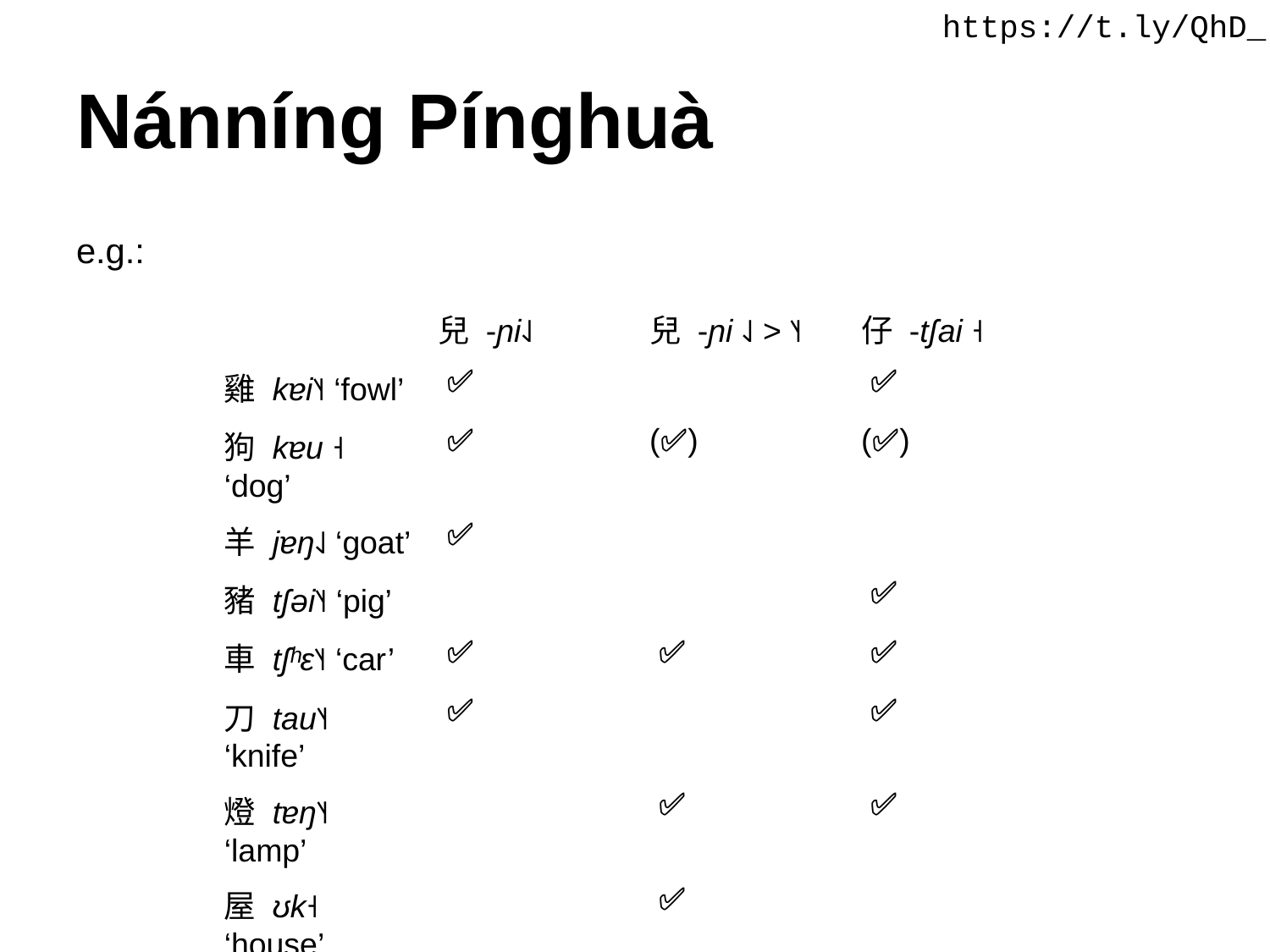

https://t.ly/QhD_
# Nánníng Pínghuà
e.g.:

|  | 兒 -ɲi˨˩ | 兒 -ɲi ˨˩ > ˥˧ | 仔 -tʃai ˧ |
| --- | --- | --- | --- |
| 雞 kɐi˥˧ ‘fowl’ | ✅ |  | ✅ |
| 狗 kɐu ˧ ‘dog’ | ✅ | (✅) | (✅) |
| 羊 jɐŋ˨˩ ‘goat’ | ✅ |  |  |
| 豬 tʃəi˥˧ ‘pig’ |  |  | ✅ |
| 車 tʃʰɛ˥˧ ‘car’ | ✅ | ✅ | ✅ |
| 刀 tau˥˧ ‘knife’ | ✅ |  | ✅ |
| 燈 tɐŋ˥˧ ‘lamp’ |  | ✅ | ✅ |
| 屋 ʊk˧ ‘house’ |  | ✅ |  |
| 鐺 tʃʰɛŋ˥˧ ‘wok’ |  | ✅ |  |
| 碗 un˧ ‘bowl’ |  |  | ✅ |